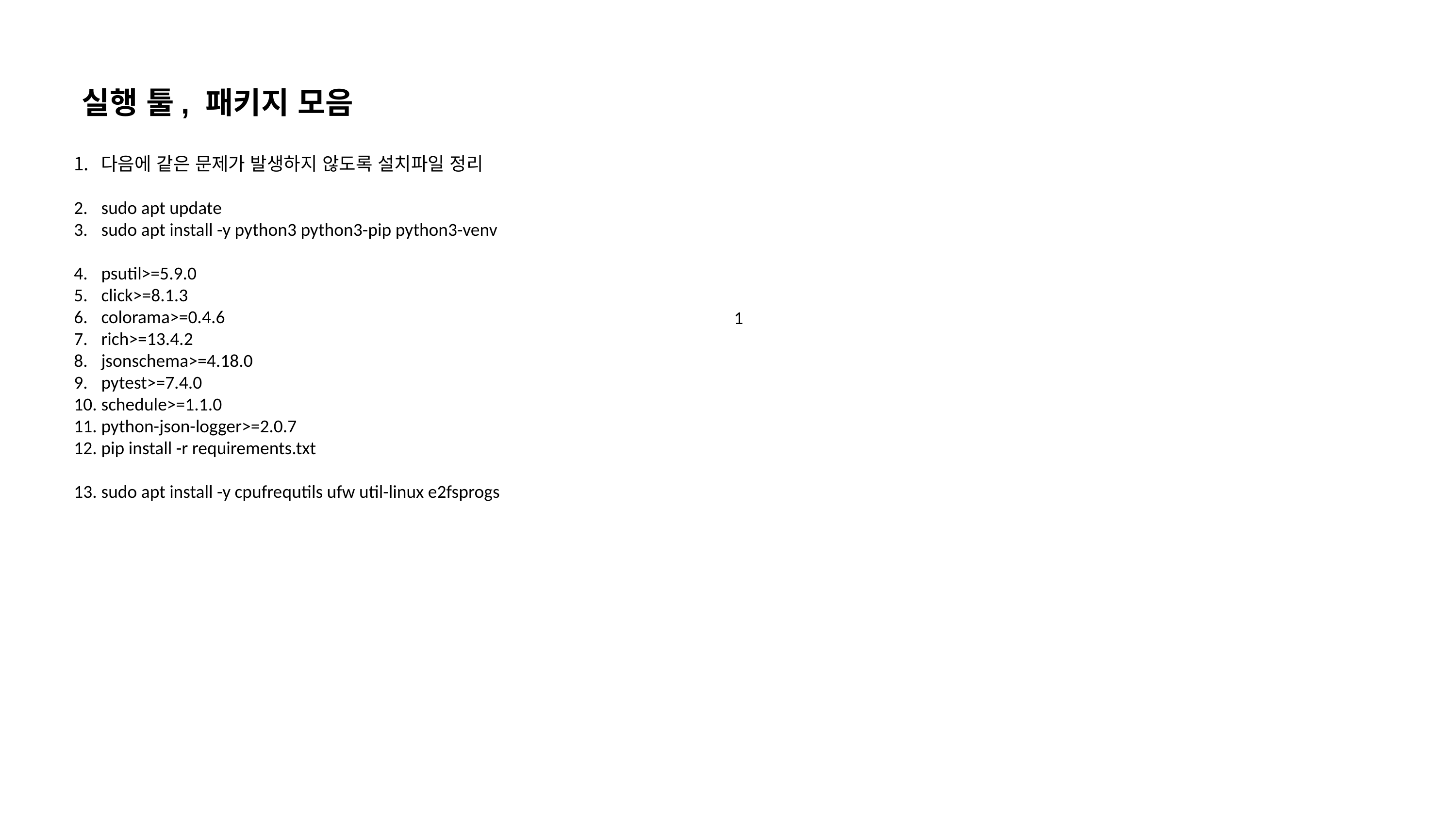

실행 툴, 패키지 모음
다음에 같은 문제가 발생하지 않도록 설치파일 정리

sudo apt update
sudo apt install -y python3 python3-pip python3-venv

psutil>=5.9.0
click>=8.1.3
colorama>=0.4.6
rich>=13.4.2
jsonschema>=4.18.0
pytest>=7.4.0
schedule>=1.1.0
python-json-logger>=2.0.7
pip install -r requirements.txt

sudo apt install -y cpufrequtils ufw util-linux e2fsprogs

1